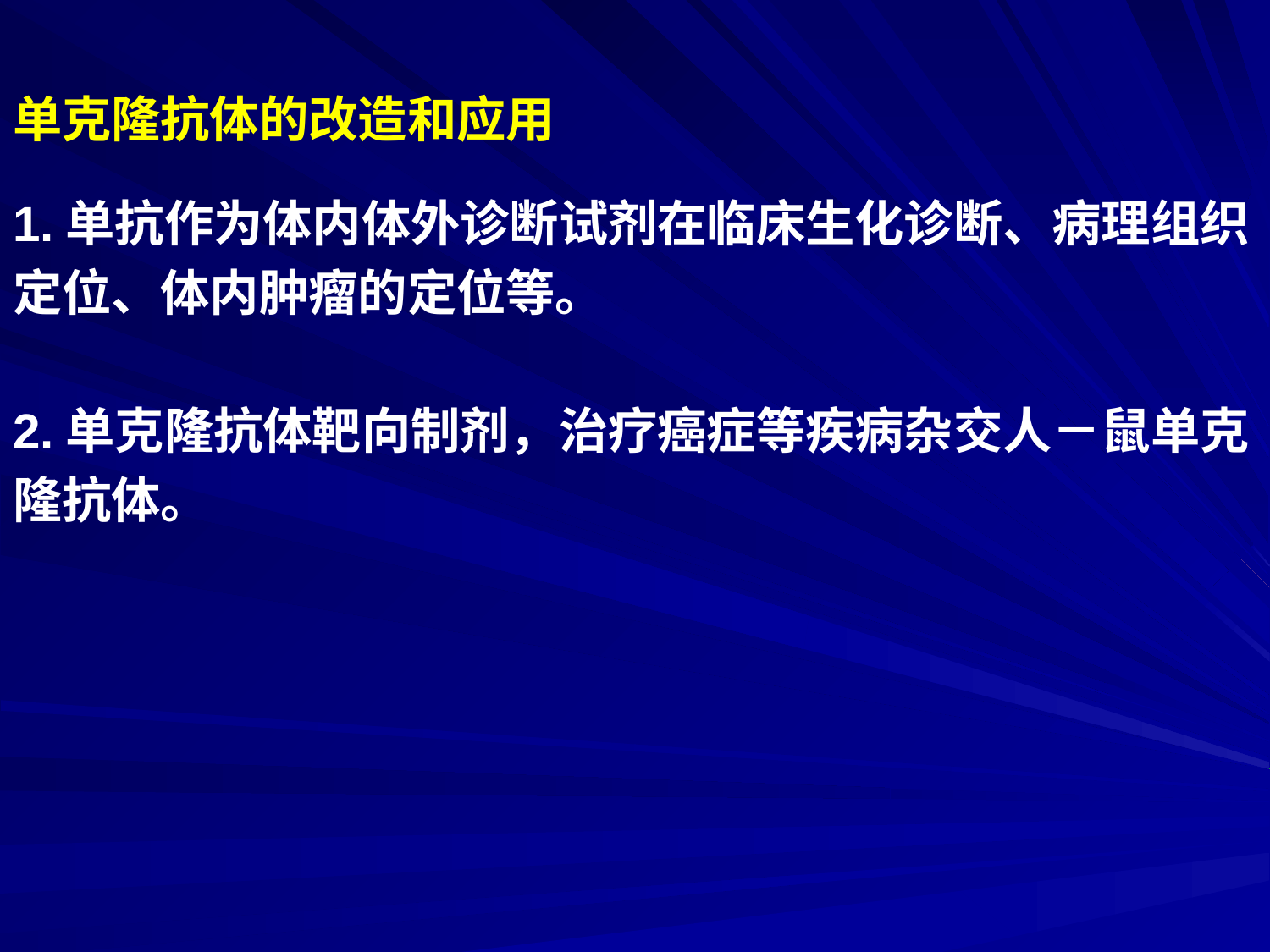

# 单克隆抗体的改造和应用
1.单抗作为体内体外诊断试剂在临床生化诊断、病理组织
定位、体内肿瘤的定位等。

2.单克隆抗体靶向制剂，治疗癌症等疾病杂交人－鼠单克
隆抗体。